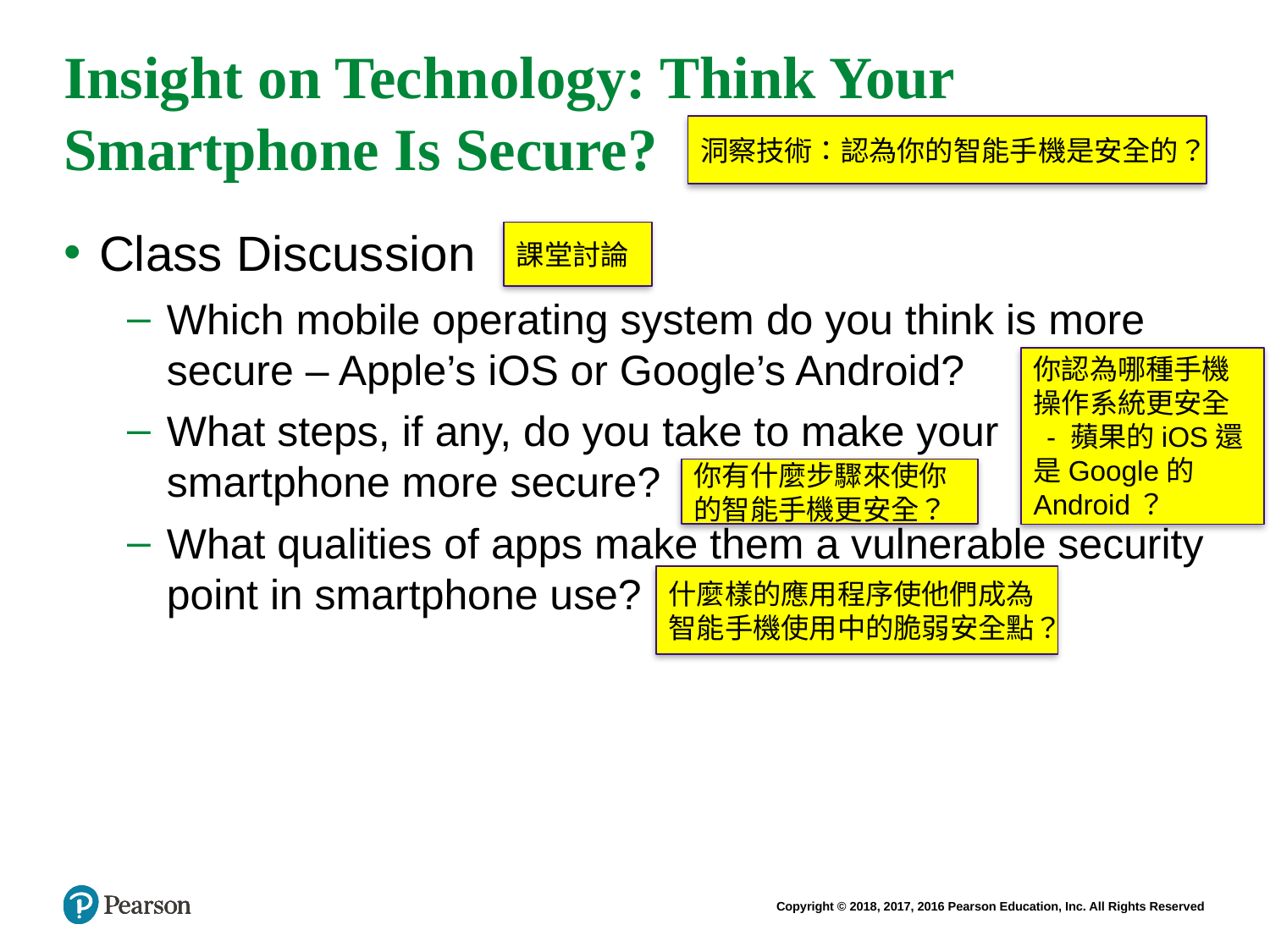

# Insight on Technology: Think Your Smartphone Is Secure?
洞察技術：認為你的智能手機是安全的？
課堂討論
Class Discussion
Which mobile operating system do you think is more secure – Apple’s iOS or Google’s Android?
What steps, if any, do you take to make your smartphone more secure?
What qualities of apps make them a vulnerable security point in smartphone use?
你認為哪種手機操作系統更安全 - 蘋果的iOS還是Google的Android？
你有什麼步驟來使你的智能手機更安全？
什麼樣的應用程序使他們成為智能手機使用中的脆弱安全點？